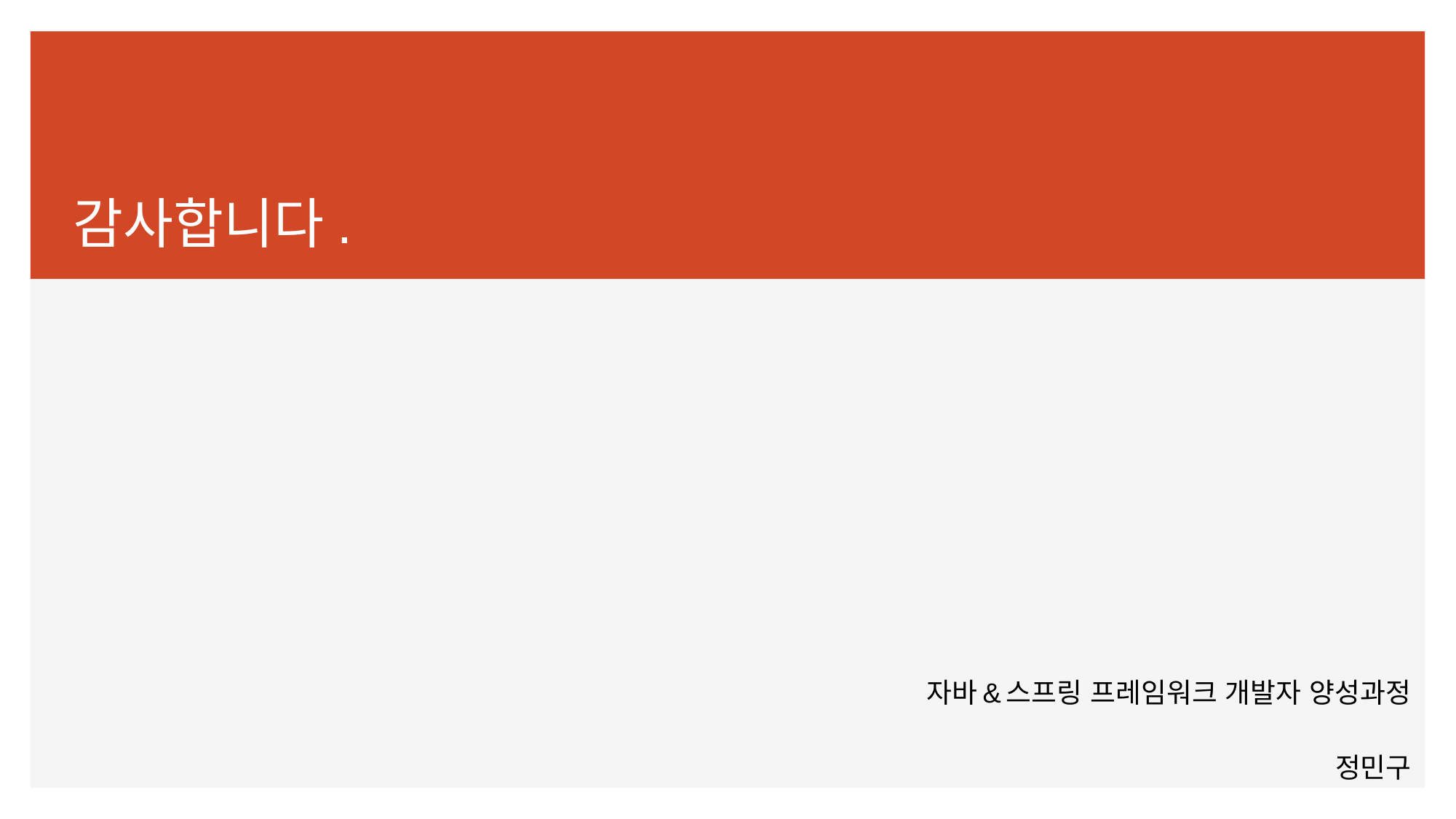

# 감사합니다.
자바&스프링 프레임워크 개발자 양성과정
정민구